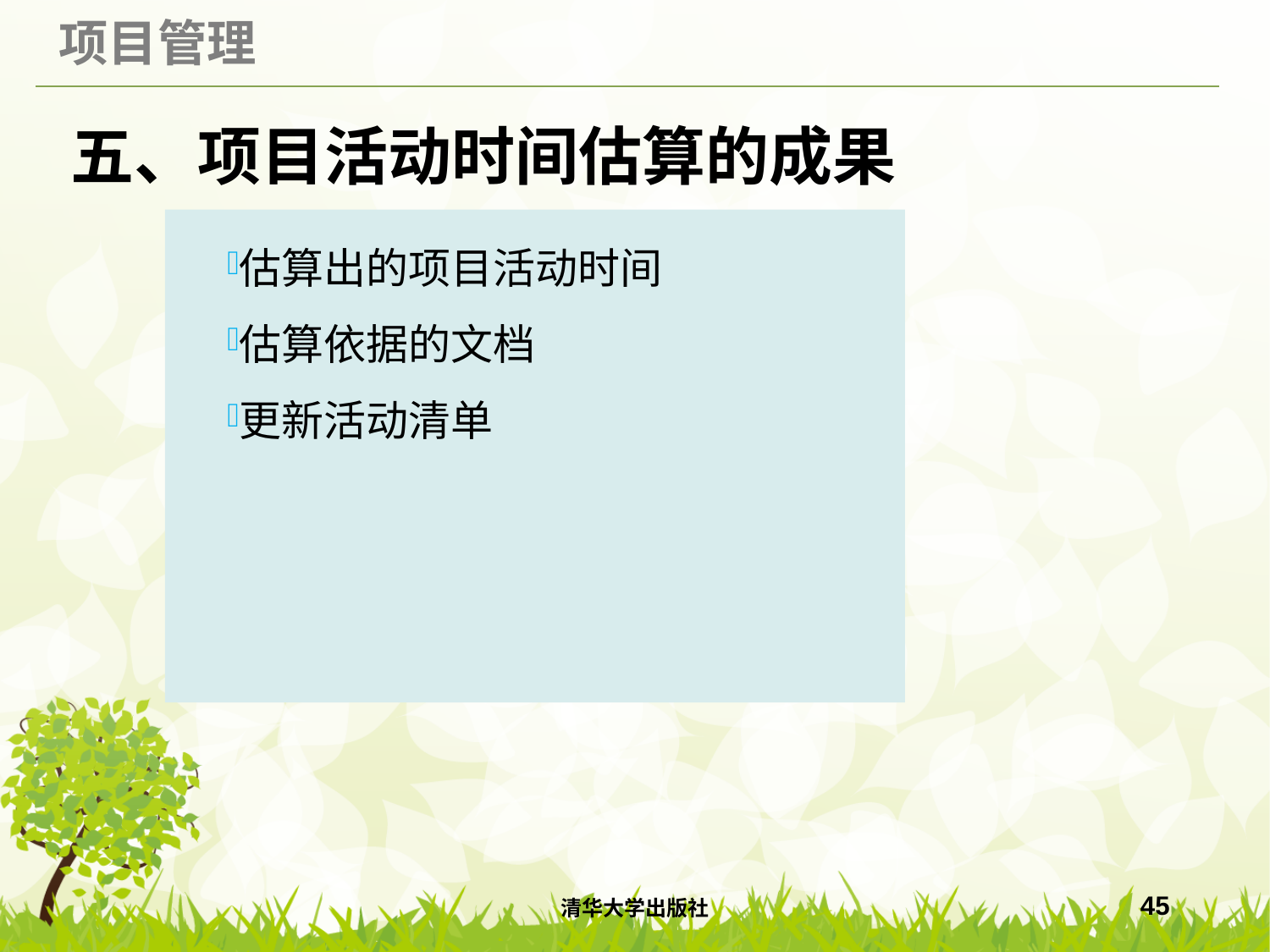

# 五、项目活动时间估算的成果
估算出的项目活动时间
估算依据的文档
更新活动清单

清华大学出版社
45